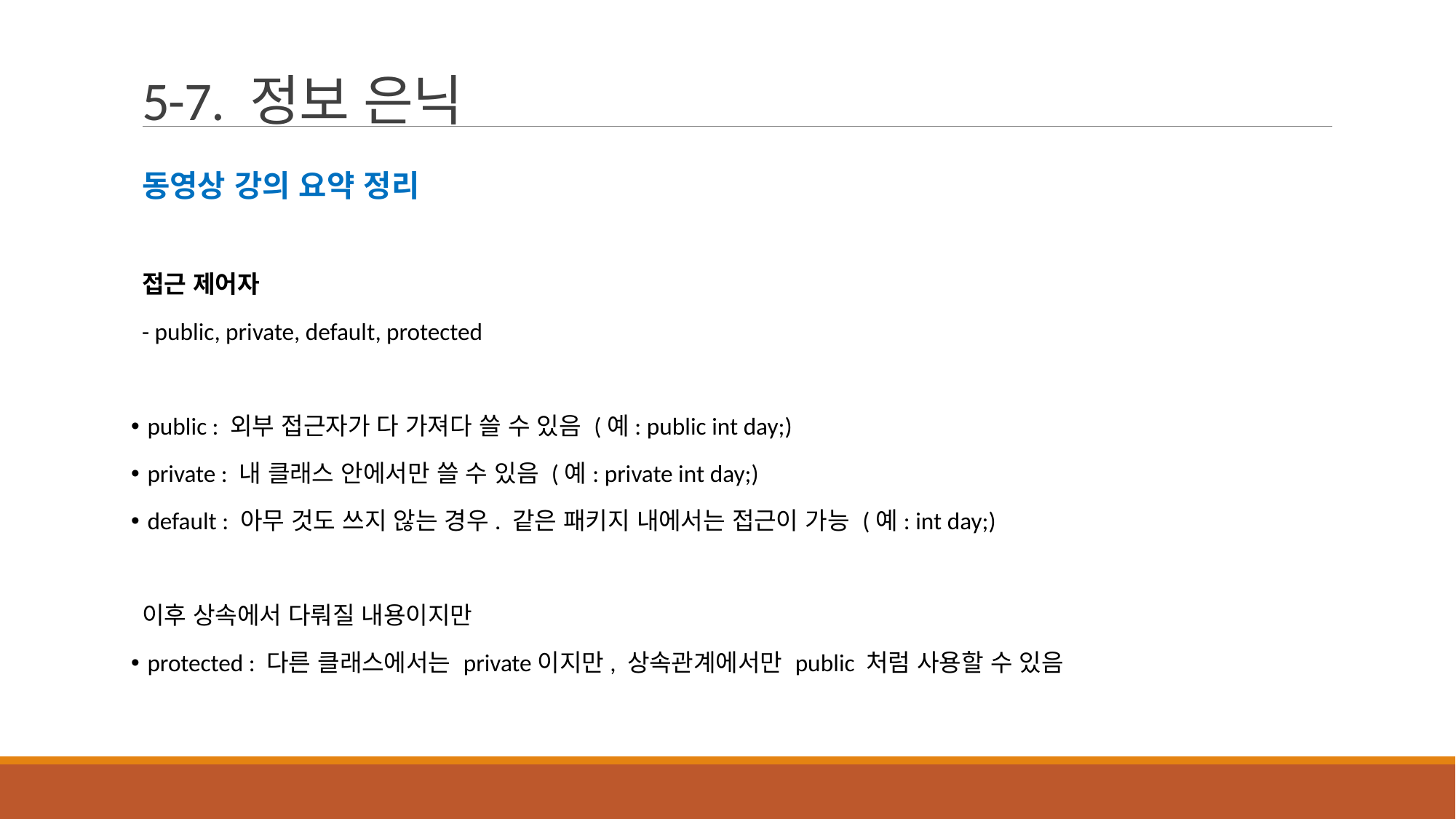

# 5-7. 정보 은닉
동영상 강의 요약 정리

접근 제어자
- public, private, default, protected

 public : 외부 접근자가 다 가져다 쓸 수 있음 (예: public int day;)
 private : 내 클래스 안에서만 쓸 수 있음 (예: private int day;)
 default : 아무 것도 쓰지 않는 경우. 같은 패키지 내에서는 접근이 가능 (예: int day;)

이후 상속에서 다뤄질 내용이지만
 protected : 다른 클래스에서는 private이지만, 상속관계에서만 public 처럼 사용할 수 있음